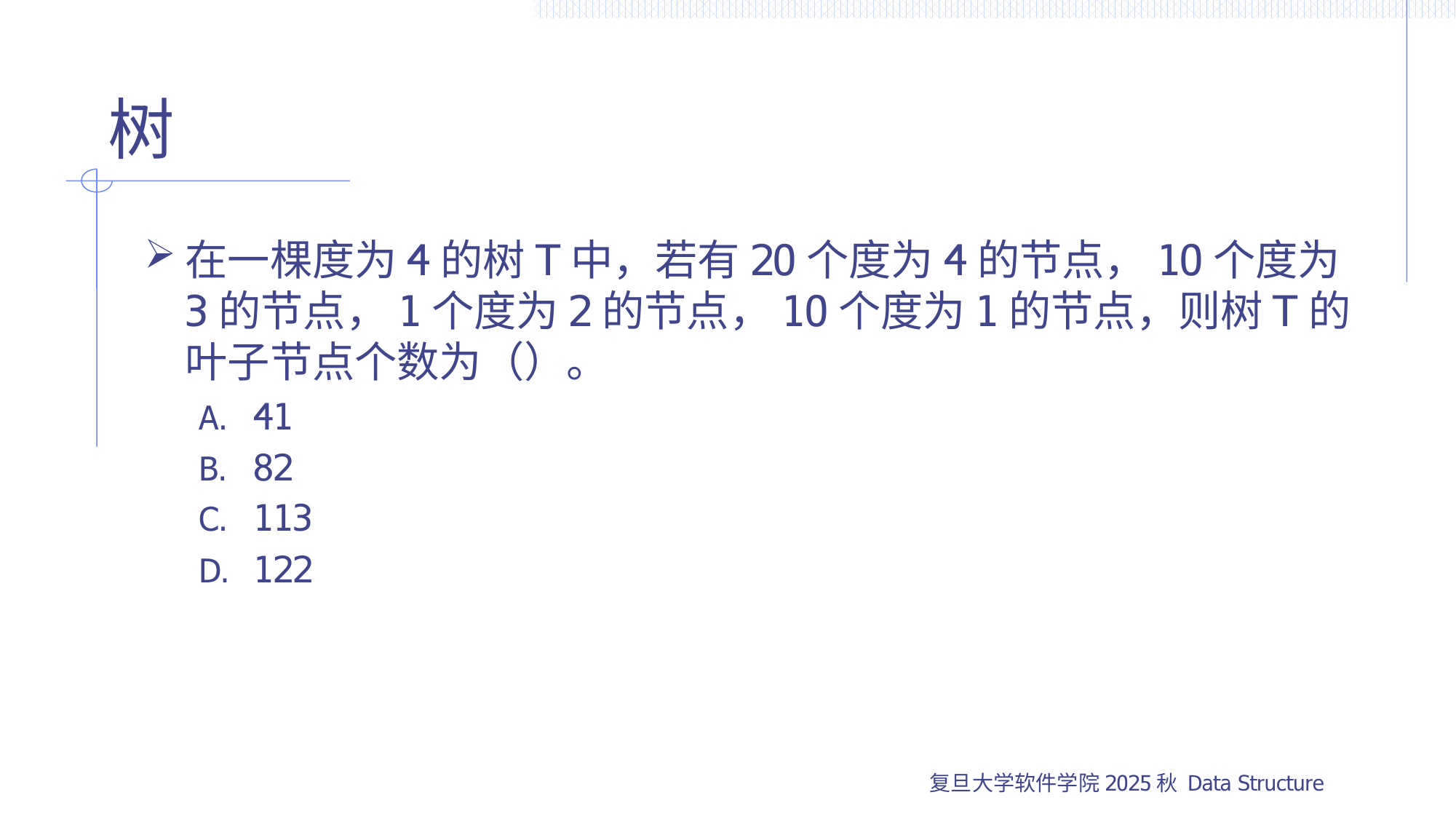

# 树
在一棵度为4的树T中，若有20个度为4的节点，10个度为3的节点，1个度为2的节点，10个度为1的节点，则树T的叶子节点个数为（）。
41
82
113
122